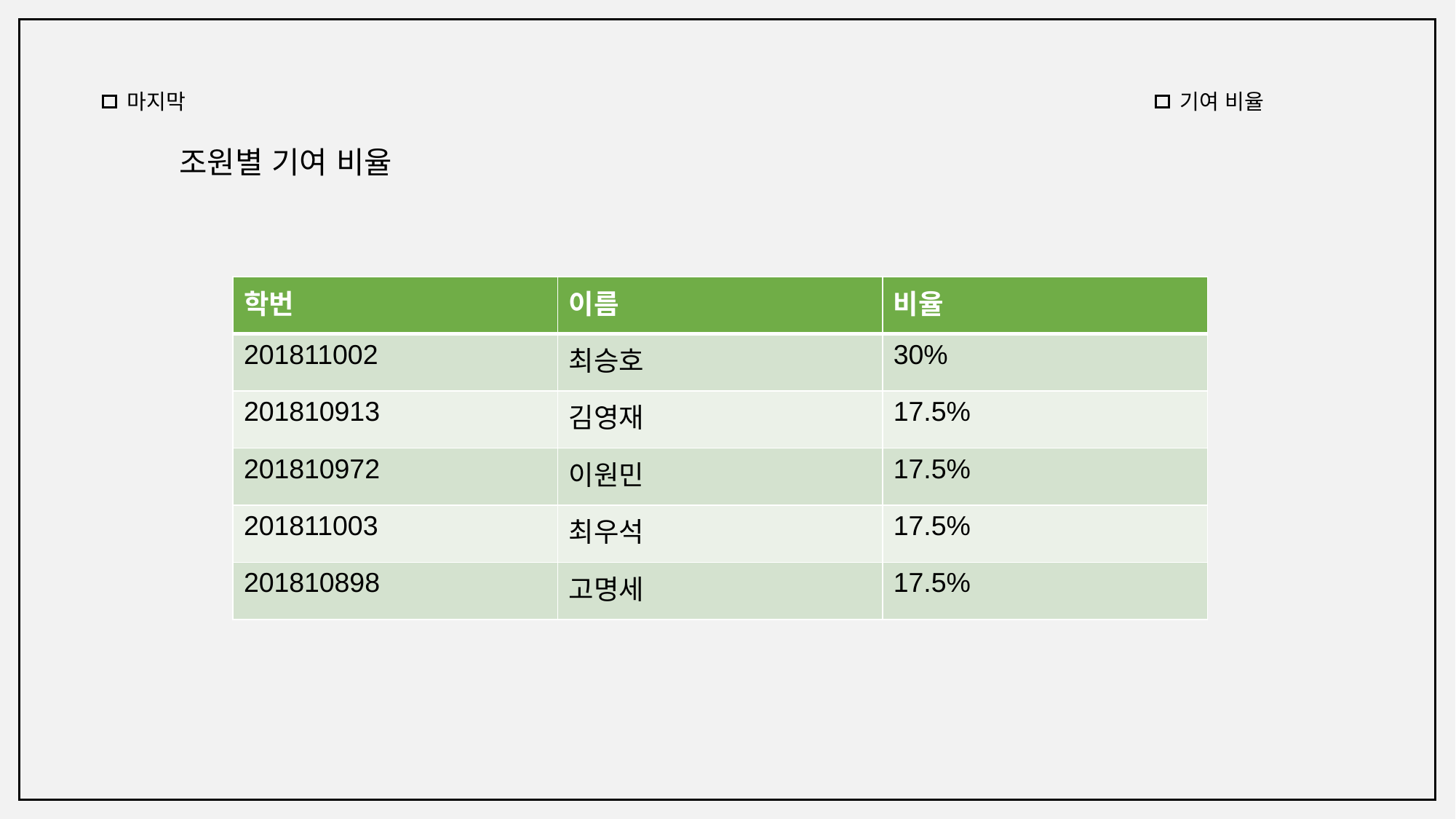

마지막
기여 비율

조원별 기여 비율
| 학번 | 이름 | 비율 |
| --- | --- | --- |
| 201811002 | 최승호 | 30% |
| 201810913 | 김영재 | 17.5% |
| 201810972 | 이원민 | 17.5% |
| 201811003 | 최우석 | 17.5% |
| 201810898 | 고명세 | 17.5% |